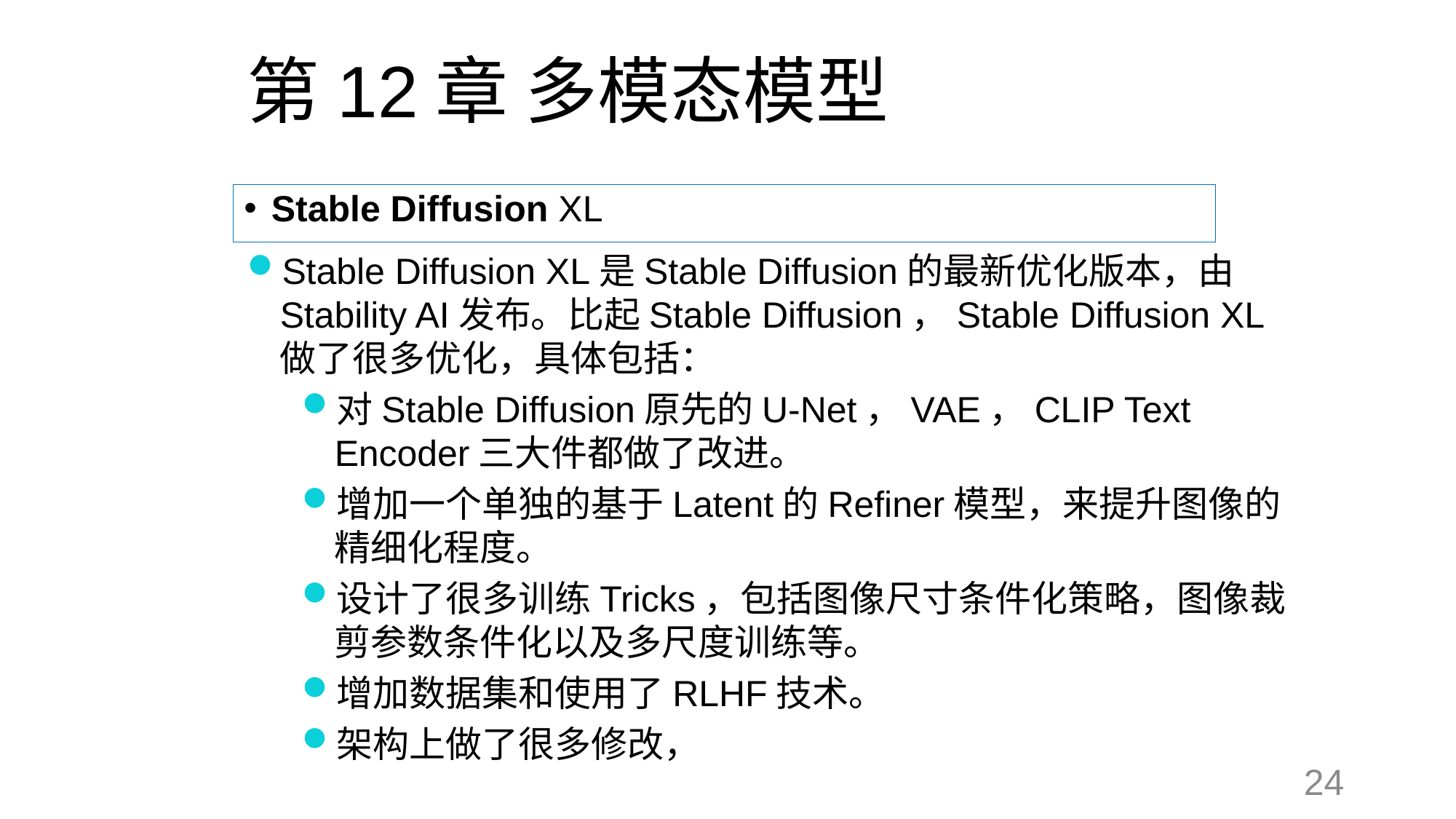

# 第12章 多模态模型
Stable Diffusion XL

Stable Diffusion XL是Stable Diffusion的最新优化版本，由Stability AI发布。比起Stable Diffusion，Stable Diffusion XL做了很多优化，具体包括：
对Stable Diffusion原先的U-Net，VAE，CLIP Text Encoder三大件都做了改进。
增加一个单独的基于Latent的Refiner模型，来提升图像的精细化程度。
设计了很多训练Tricks，包括图像尺寸条件化策略，图像裁剪参数条件化以及多尺度训练等。
增加数据集和使用了RLHF技术。
架构上做了很多修改，

24